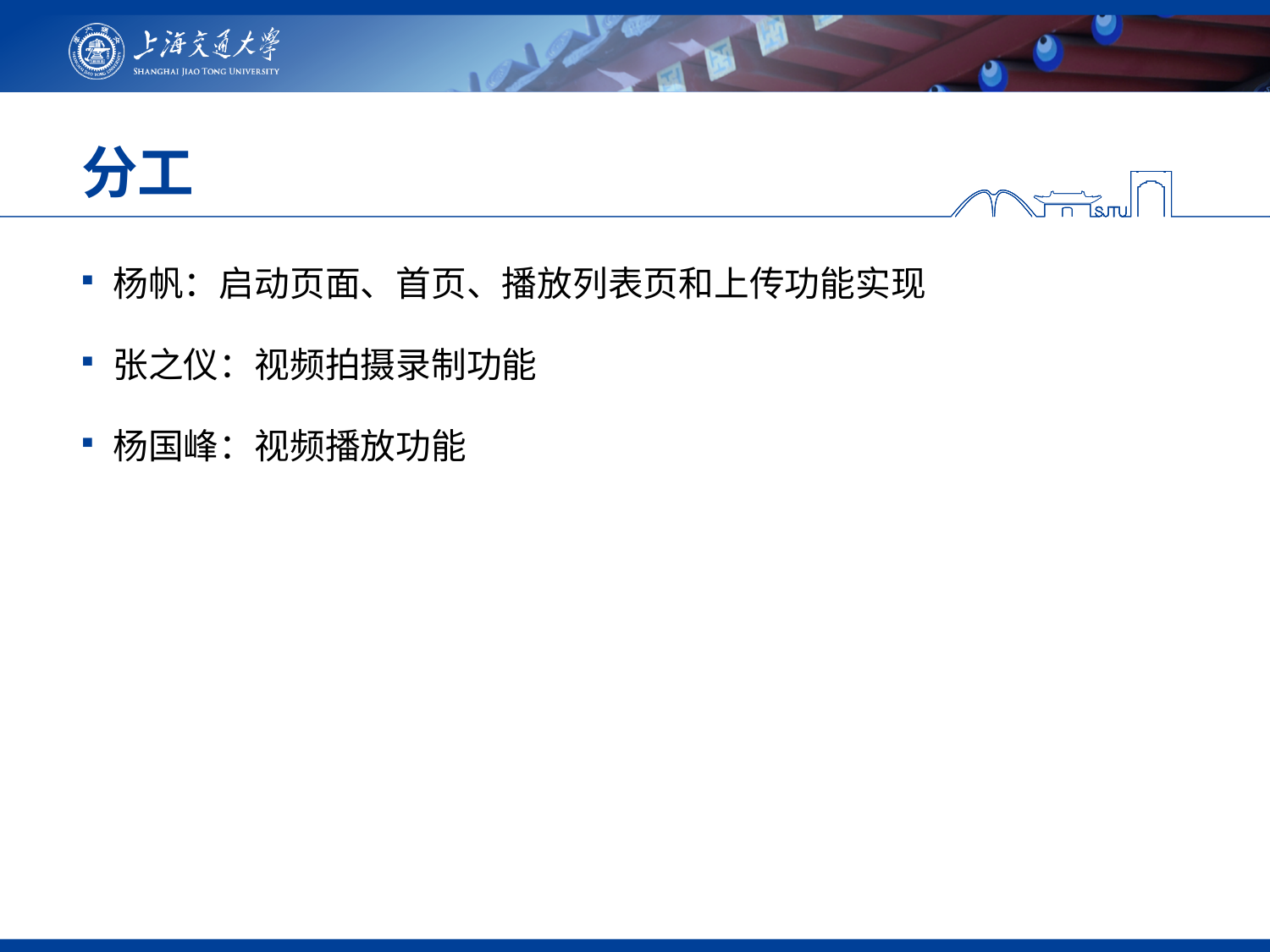

# 分工
杨帆：启动页面、首页、播放列表页和上传功能实现
张之仪：视频拍摄录制功能
杨国峰：视频播放功能